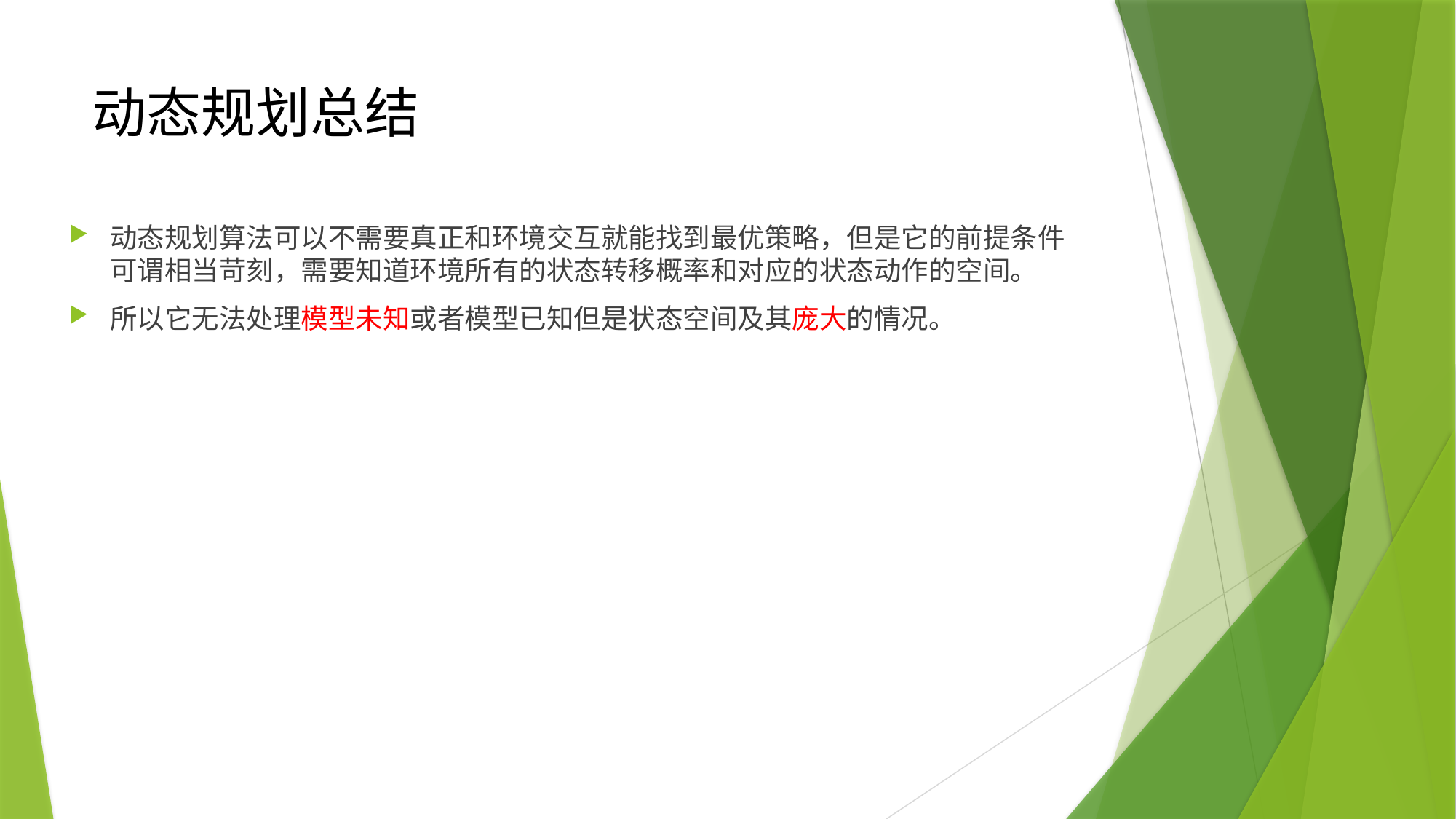

# 动态规划总结
动态规划算法可以不需要真正和环境交互就能找到最优策略，但是它的前提条件可谓相当苛刻，需要知道环境所有的状态转移概率和对应的状态动作的空间。
所以它无法处理模型未知或者模型已知但是状态空间及其庞大的情况。